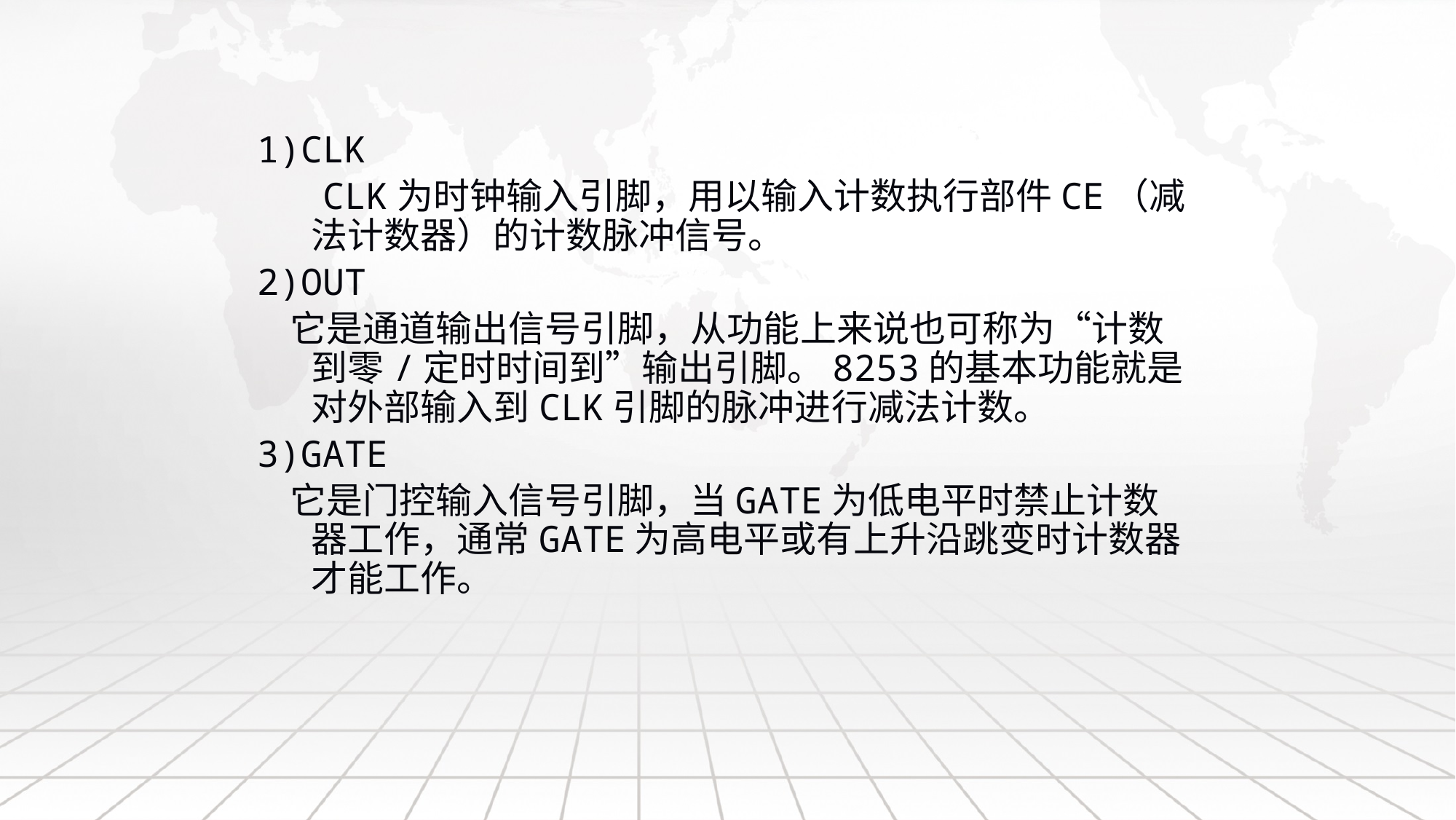

1)CLK
   CLK为时钟输入引脚，用以输入计数执行部件CE（减法计数器）的计数脉冲信号。
2)OUT
   它是通道输出信号引脚，从功能上来说也可称为“计数到零/定时时间到”输出引脚。8253的基本功能就是对外部输入到CLK引脚的脉冲进行减法计数。
3)GATE
   它是门控输入信号引脚，当GATE为低电平时禁止计数器工作，通常GATE为高电平或有上升沿跳变时计数器才能工作。